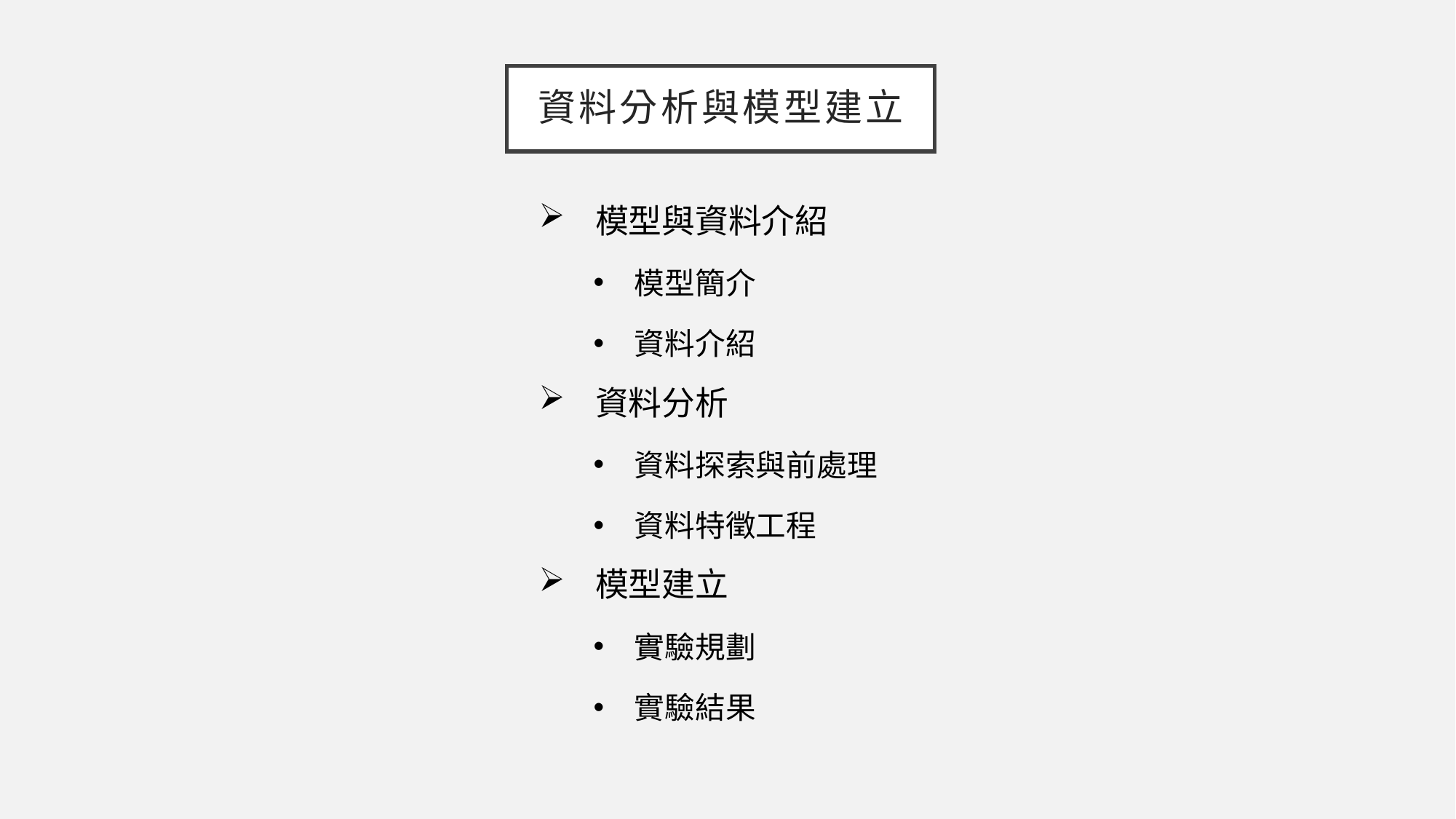

資料分析與模型建立
 模型與資料介紹
模型簡介
資料介紹
 資料分析
資料探索與前處理
資料特徵工程
 模型建立
實驗規劃
實驗結果